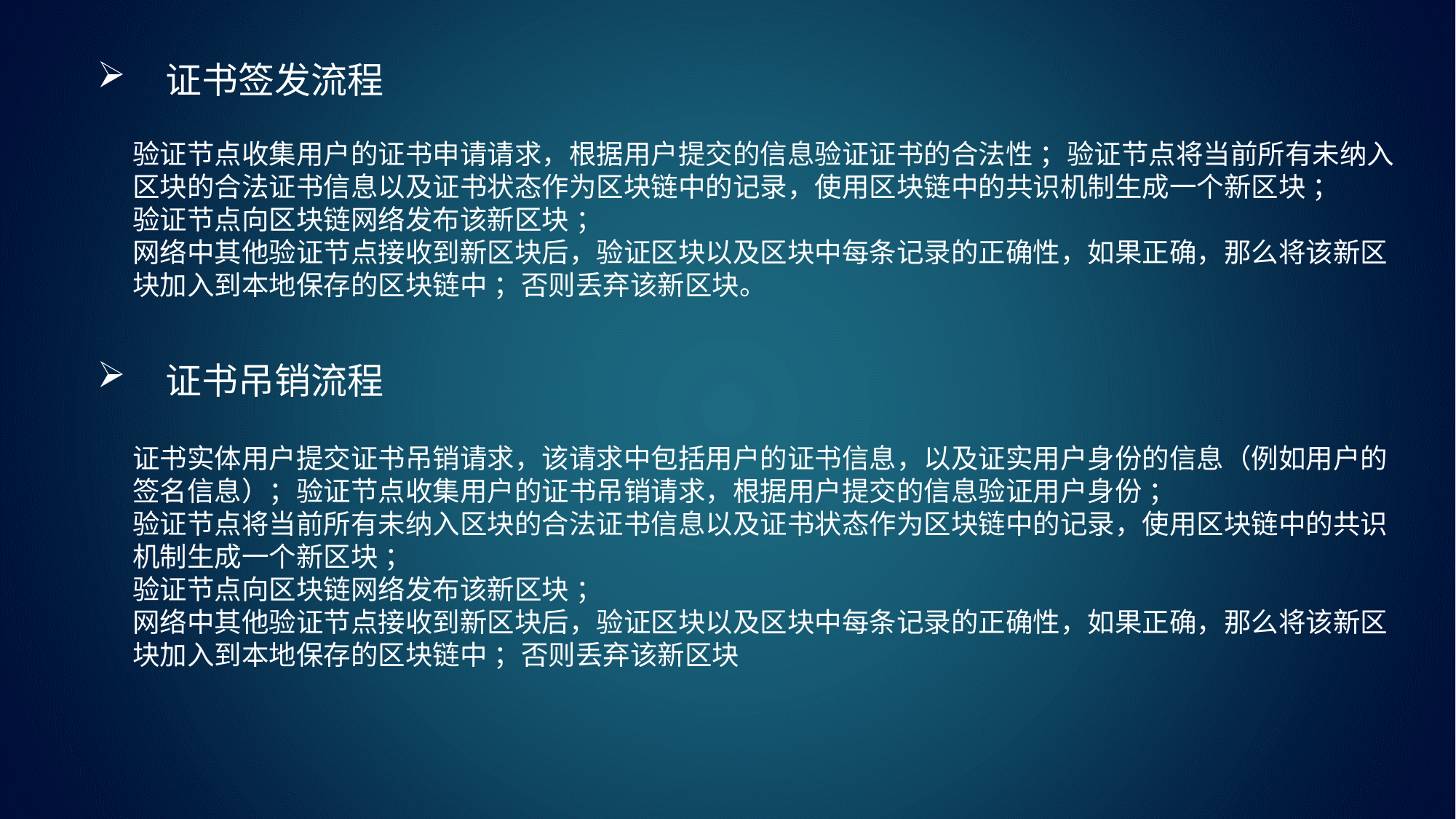

证书签发流程
验证节点收集用户的证书申请请求，根据用户提交的信息验证证书的合法性 ；验证节点将当前所有未纳入区块的合法证书信息以及证书状态作为区块链中的记录，使用区块链中的共识机制生成一个新区块 ；
验证节点向区块链网络发布该新区块 ；
网络中其他验证节点接收到新区块后，验证区块以及区块中每条记录的正确性，如果正确，那么将该新区块加入到本地保存的区块链中 ；否则丢弃该新区块。

证书吊销流程
证书实体用户提交证书吊销请求，该请求中包括用户的证书信息，以及证实用户身份的信息（例如用户的
签名信息）；验证节点收集用户的证书吊销请求，根据用户提交的信息验证用户身份 ；
验证节点将当前所有未纳入区块的合法证书信息以及证书状态作为区块链中的记录，使用区块链中的共识
机制生成一个新区块 ；
验证节点向区块链网络发布该新区块 ；
网络中其他验证节点接收到新区块后，验证区块以及区块中每条记录的正确性，如果正确，那么将该新区块加入到本地保存的区块链中 ；否则丢弃该新区块